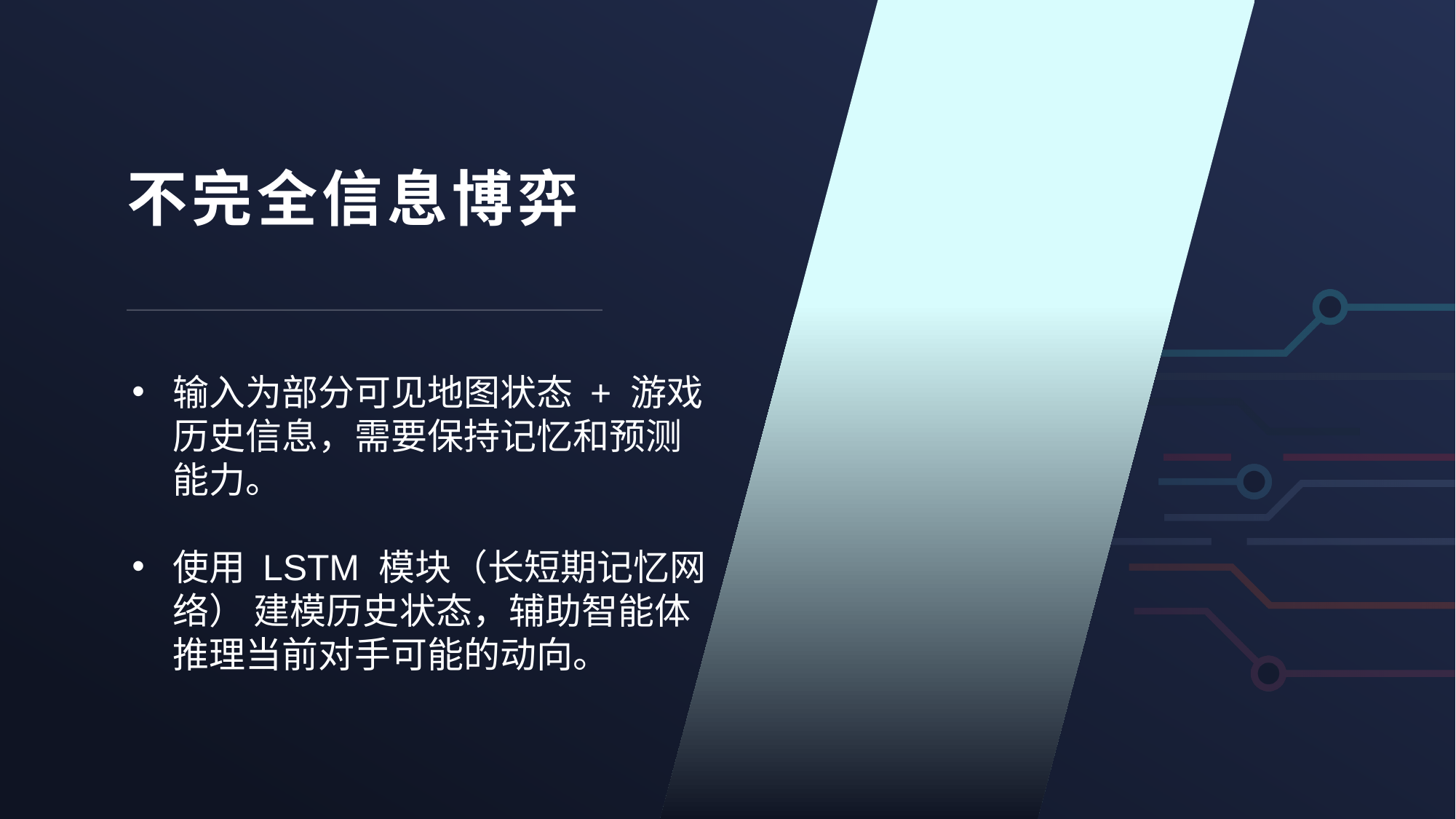

不完全信息博弈
输入为部分可见地图状态 + 游戏历史信息，需要保持记忆和预测能力。

使用 LSTM 模块（长短期记忆网络） 建模历史状态，辅助智能体推理当前对手可能的动向。